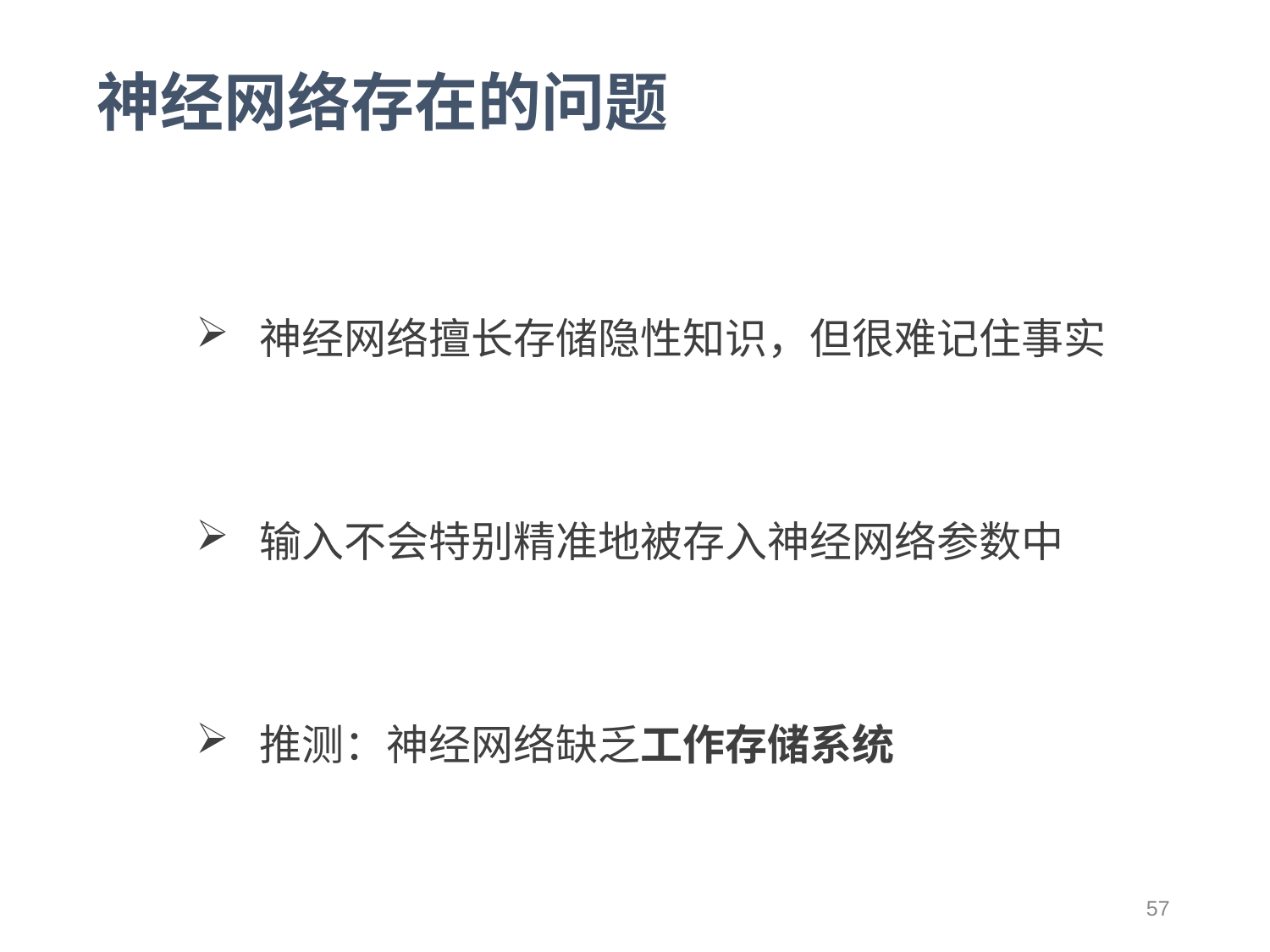

神经网络存在的问题
神经网络擅长存储隐性知识，但很难记住事实

输入不会特别精准地被存入神经网络参数中

推测：神经网络缺乏工作存储系统
57